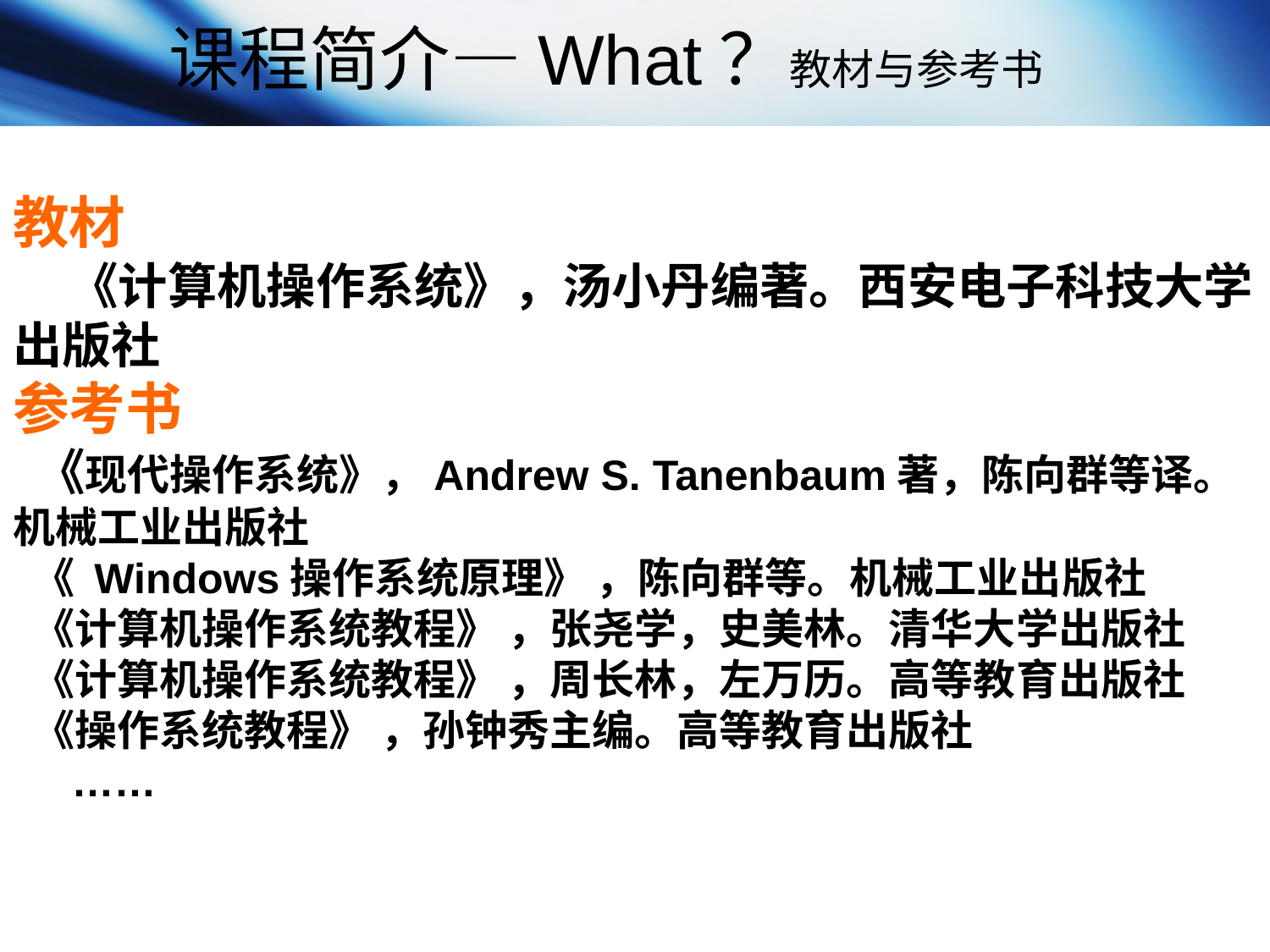

课程简介—What？教材与参考书
教材
    《计算机操作系统》，汤小丹编著。西安电子科技大学出版社
参考书
 《现代操作系统》，Andrew S. Tanenbaum著，陈向群等译。机械工业出版社
 《 Windows操作系统原理》 ，陈向群等。机械工业出版社
 《计算机操作系统教程》 ，张尧学，史美林。清华大学出版社
 《计算机操作系统教程》 ，周长林，左万历。高等教育出版社
 《操作系统教程》 ，孙钟秀主编。高等教育出版社
     ……